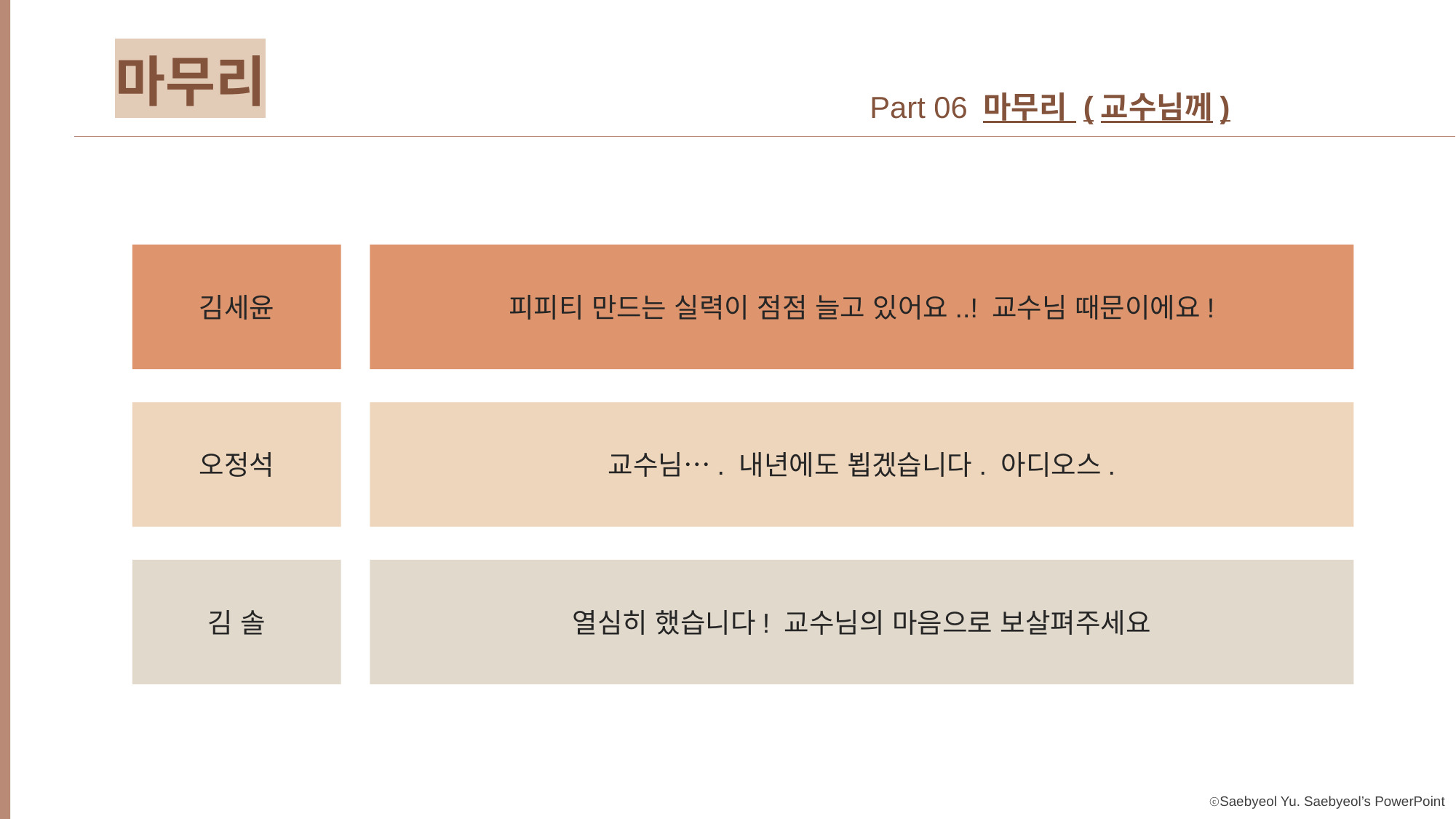

마무리
Part 06 마무리 (교수님께)
김세윤
피피티 만드는 실력이 점점 늘고 있어요..! 교수님 때문이에요!
오정석
교수님…. 내년에도 뵙겠습니다. 아디오스.
김 솔
열심히 했습니다! 교수님의 마음으로 보살펴주세요